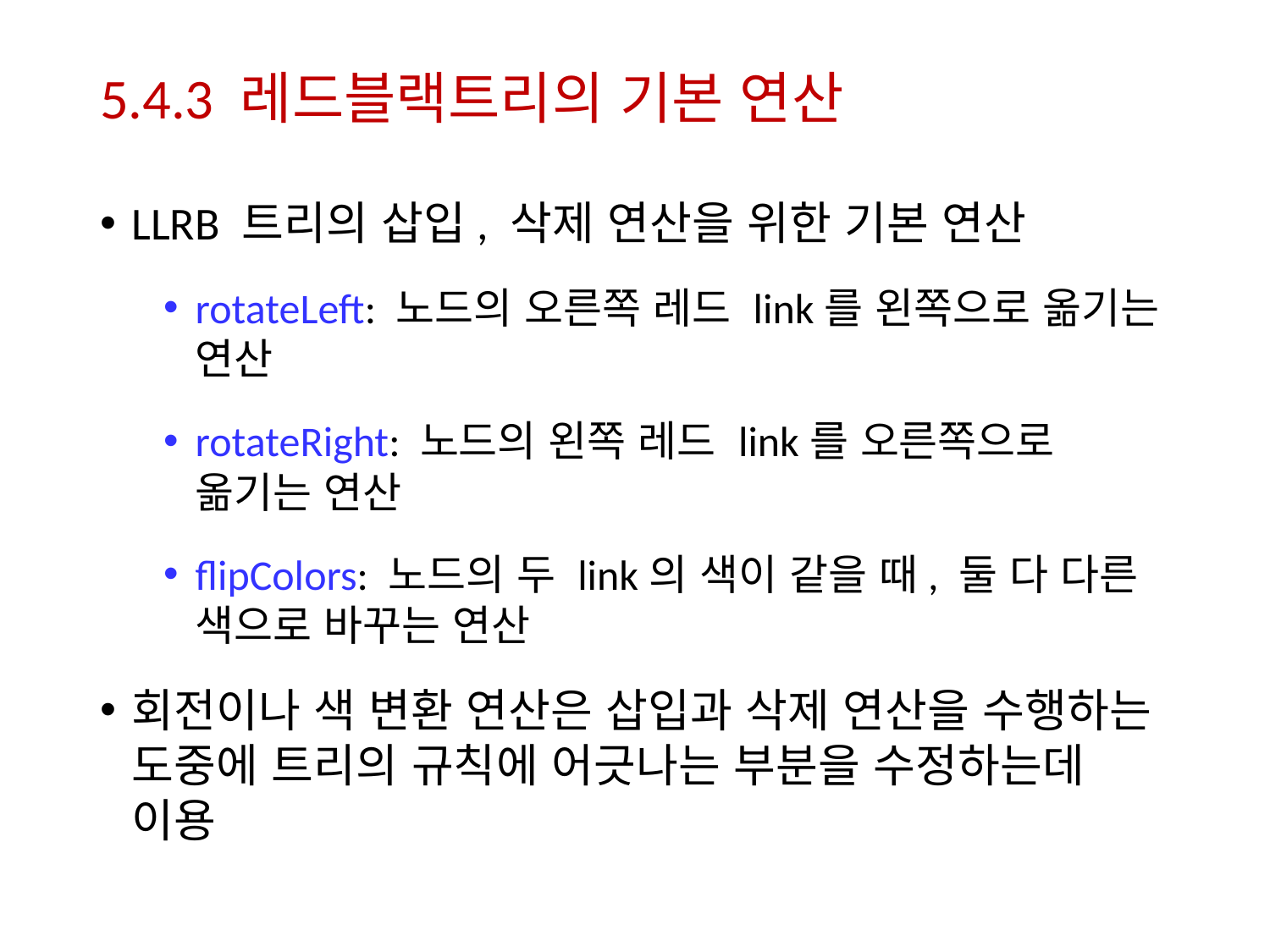

# 5.4.3 레드블랙트리의 기본 연산
LLRB 트리의 삽입, 삭제 연산을 위한 기본 연산
rotateLeft: 노드의 오른쪽 레드 link를 왼쪽으로 옮기는 연산
rotateRight: 노드의 왼쪽 레드 link를 오른쪽으로 옮기는 연산
flipColors: 노드의 두 link의 색이 같을 때, 둘 다 다른 색으로 바꾸는 연산
회전이나 색 변환 연산은 삽입과 삭제 연산을 수행하는 도중에 트리의 규칙에 어긋나는 부분을 수정하는데 이용